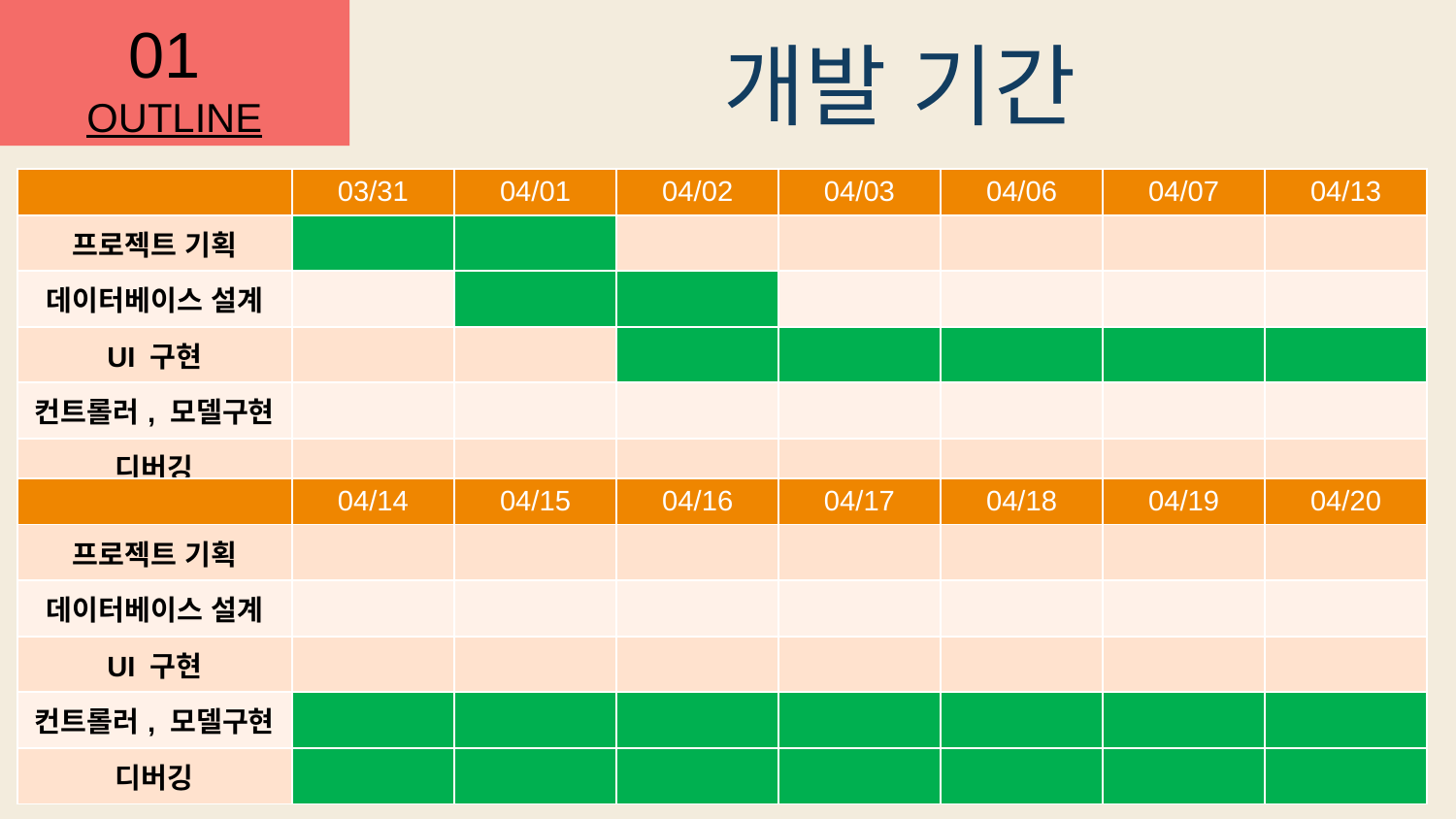

개발 기간
|  | 03/31 | 04/01 | 04/02 | 04/03 | 04/06 | 04/07 | 04/13 |
| --- | --- | --- | --- | --- | --- | --- | --- |
| 프로젝트 기획 |  |  |  |  |  |  |  |
| 데이터베이스 설계 |  |  |  |  |  |  |  |
| UI 구현 |  |  |  |  |  |  |  |
| 컨트롤러, 모델구현 |  |  |  |  |  |  |  |
| 디버깅 |  |  |  |  |  |  |  |
|  | 04/14 | 04/15 | 04/16 | 04/17 | 04/18 | 04/19 | 04/20 |
| --- | --- | --- | --- | --- | --- | --- | --- |
| 프로젝트 기획 |  |  |  |  |  |  |  |
| 데이터베이스 설계 |  |  |  |  |  |  |  |
| UI 구현 |  |  |  |  |  |  |  |
| 컨트롤러, 모델구현 |  |  |  |  |  |  |  |
| 디버깅 |  |  |  |  |  |  |  |